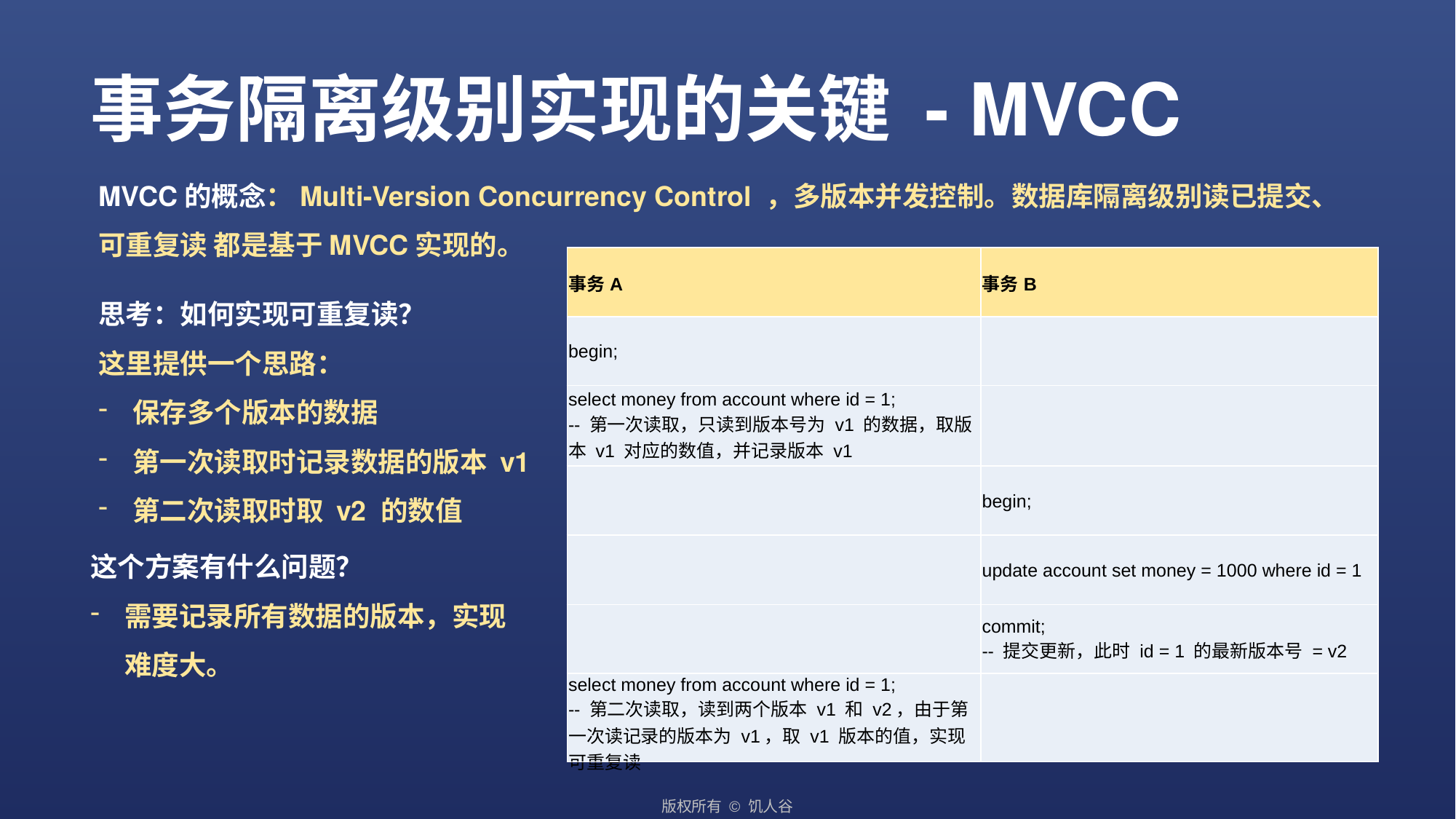

事务隔离级别实现的关键 - MVCC
MVCC的概念：Multi-Version Concurrency Control ，多版本并发控制。数据库隔离级别读已提交、可重复读 都是基于MVCC实现的。
| 事务A | 事务B |
| --- | --- |
| begin; |  |
| select money from account where id = 1; -- 第一次读取，只读到版本号为 v1 的数据，取版本 v1 对应的数值，并记录版本 v1 |  |
|  | begin; |
|  | update account set money = 1000 where id = 1 |
|  | commit; -- 提交更新，此时 id = 1 的最新版本号 = v2 |
| select money from account where id = 1; -- 第二次读取，读到两个版本 v1 和 v2，由于第一次读记录的版本为 v1，取 v1 版本的值，实现可重复读 |  |
思考：如何实现可重复读？
这里提供一个思路：
保存多个版本的数据
第一次读取时记录数据的版本 v1
第二次读取时取 v2 的数值
这个方案有什么问题？
需要记录所有数据的版本，实现难度大。